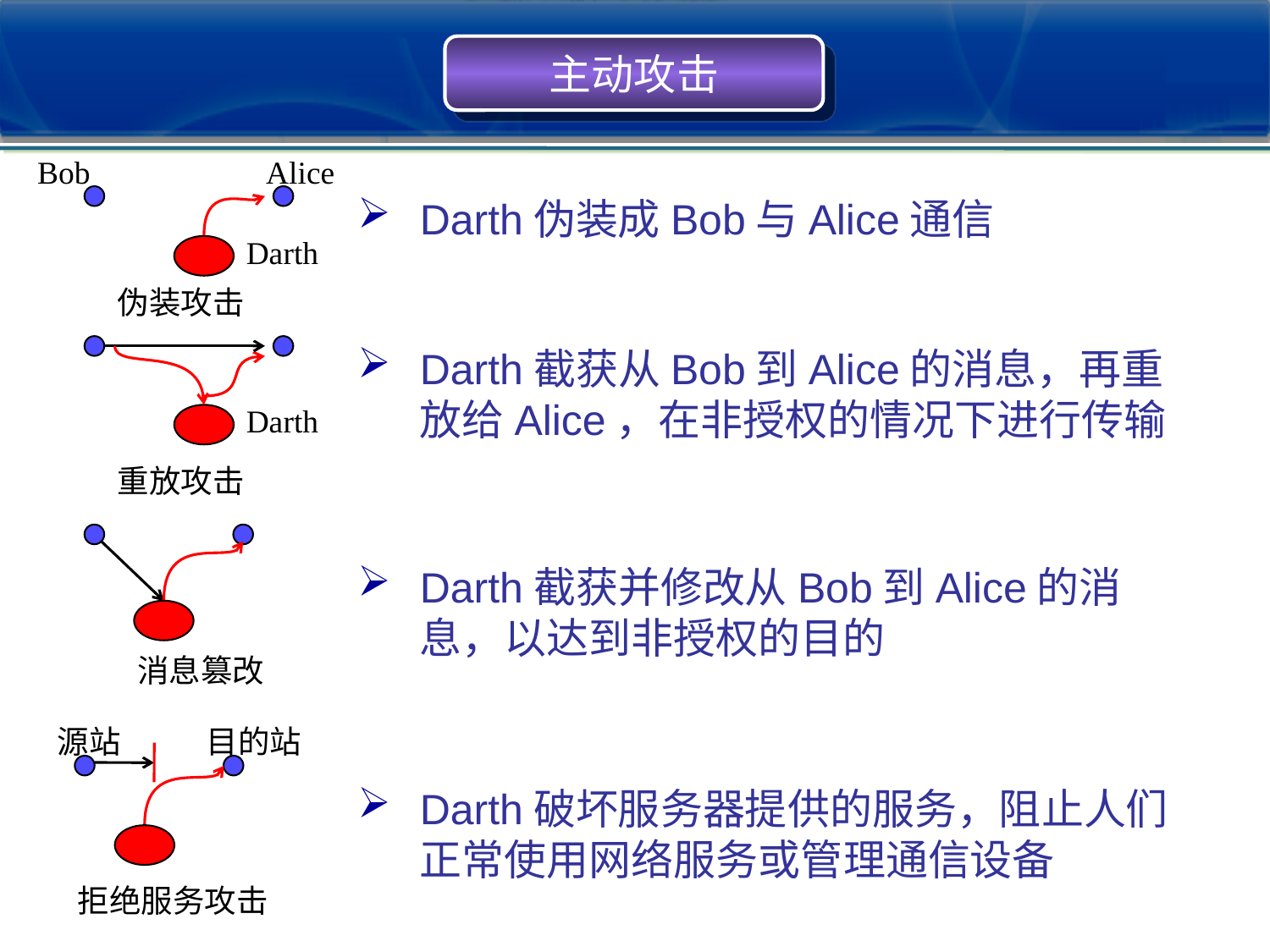

主动攻击
Bob
Alice

Darth伪装成Bob与Alice通信
Darth

伪装攻击

Darth截获从Bob到Alice的消息，再重放给Alice，在非授权的情况下进行传输
Darth

重放攻击

Darth截获并修改从Bob到Alice的消息，以达到非授权的目的

消息篡改
源站
目的站

Darth破坏服务器提供的服务，阻止人们正常使用网络服务或管理通信设备

拒绝服务攻击